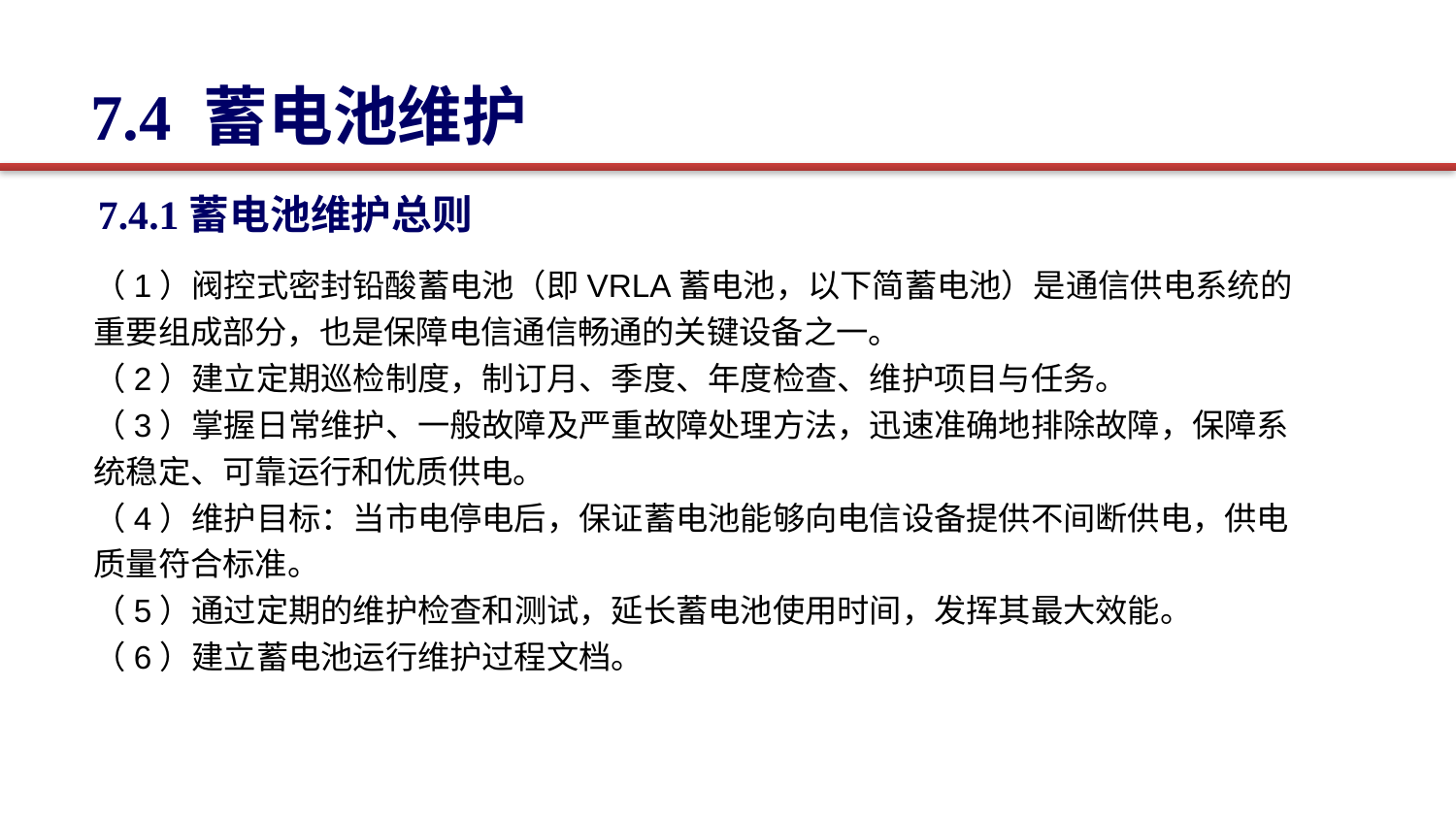

7.4 蓄电池维护

7.4.1蓄电池维护总则
（1）阀控式密封铅酸蓄电池（即VRLA蓄电池，以下简蓄电池）是通信供电系统的重要组成部分，也是保障电信通信畅通的关键设备之一。
（2）建立定期巡检制度，制订月、季度、年度检查、维护项目与任务。
（3）掌握日常维护、一般故障及严重故障处理方法，迅速准确地排除故障，保障系统稳定、可靠运行和优质供电。
（4）维护目标：当市电停电后，保证蓄电池能够向电信设备提供不间断供电，供电质量符合标准。
（5）通过定期的维护检查和测试，延长蓄电池使用时间，发挥其最大效能。
（6）建立蓄电池运行维护过程文档。